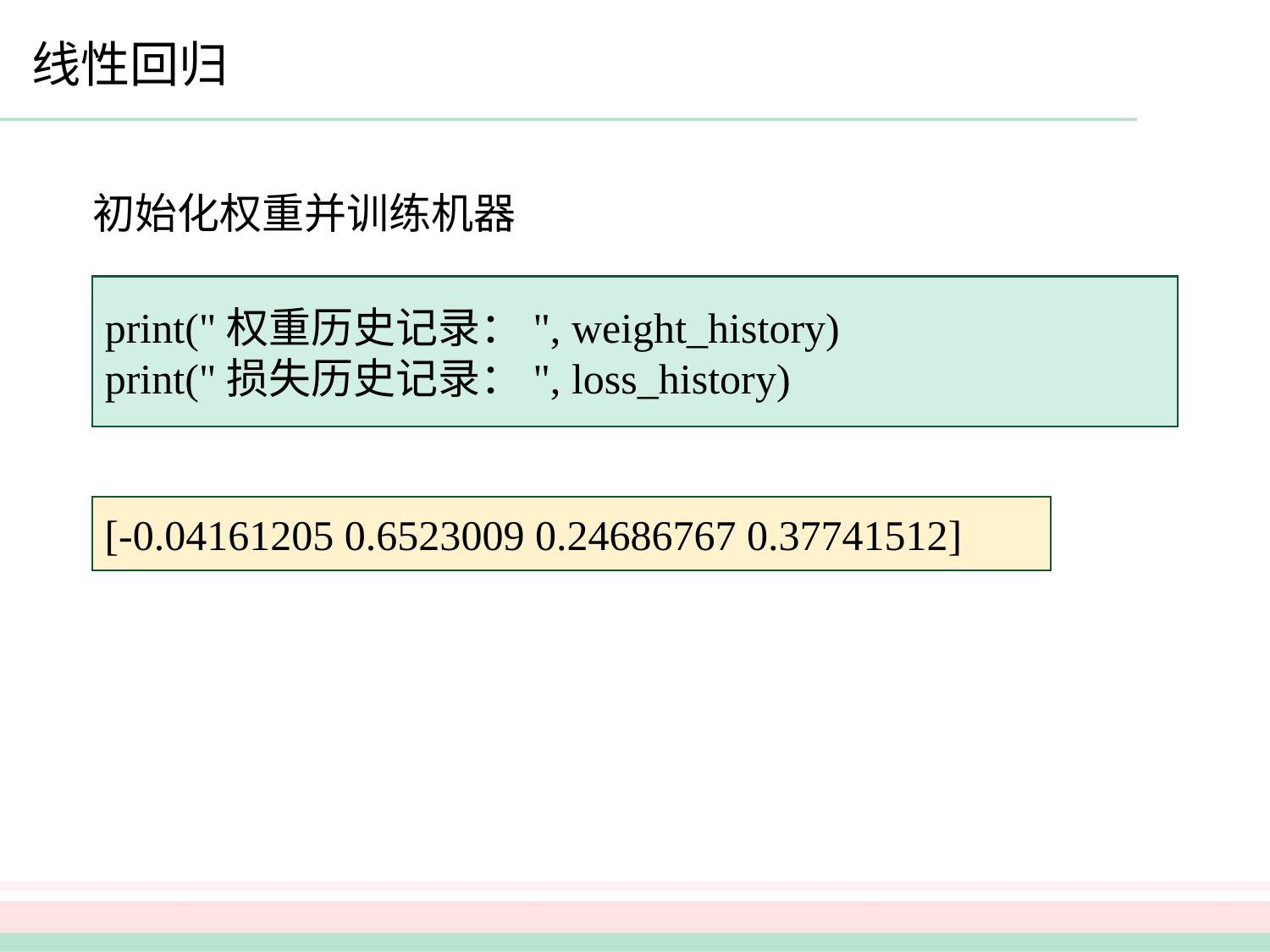

线性回归
初始化权重并训练机器
print("权重历史记录：", weight_history)
print("损失历史记录：", loss_history)
[-0.04161205 0.6523009 0.24686767 0.37741512]